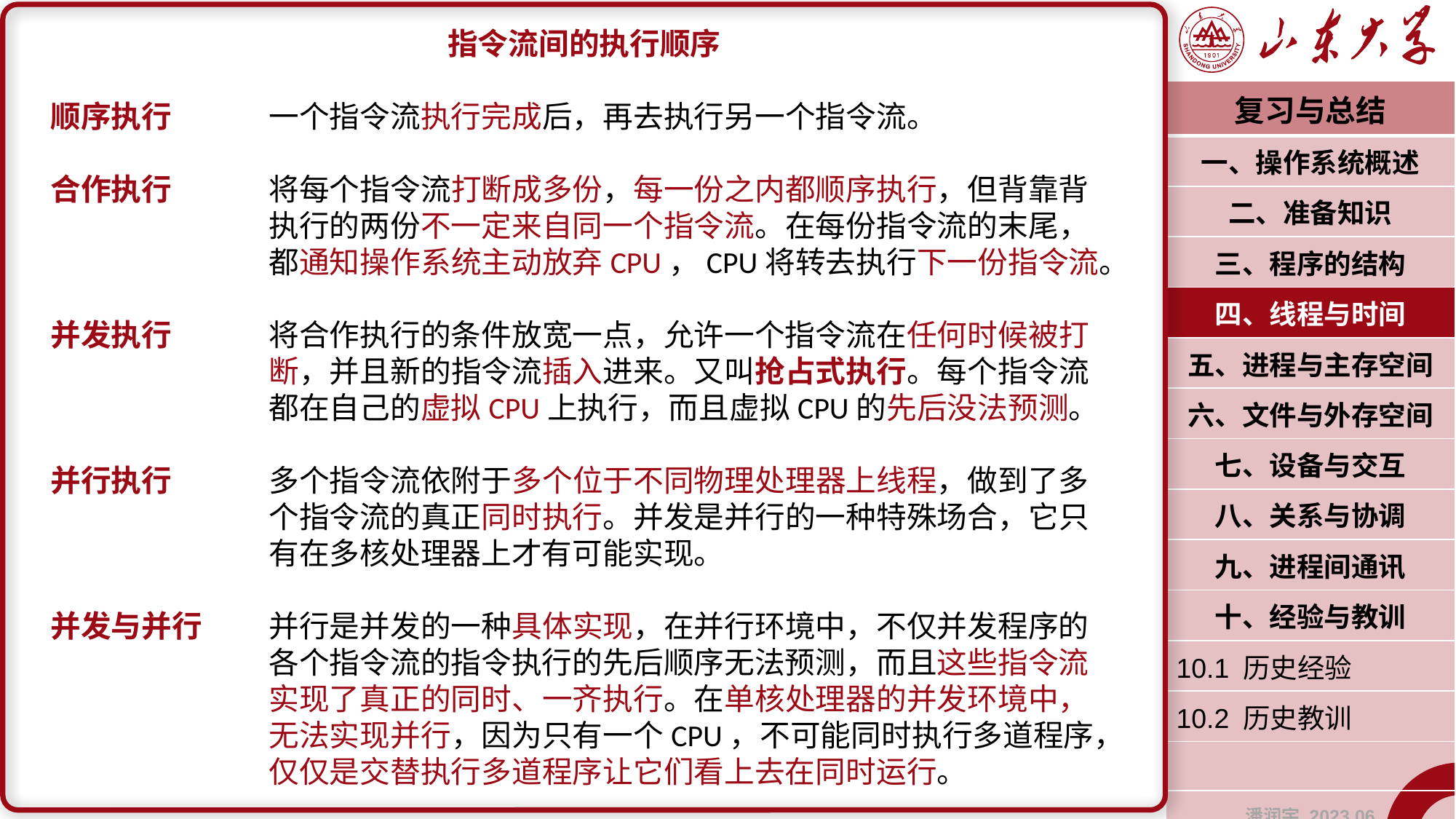

指令流间的执行顺序

顺序执行	一个指令流执行完成后，再去执行另一个指令流。

合作执行	将每个指令流打断成多份，每一份之内都顺序执行，但背靠背		执行的两份不一定来自同一个指令流。在每份指令流的末尾，		都通知操作系统主动放弃CPU，CPU将转去执行下一份指令流。

并发执行	将合作执行的条件放宽一点，允许一个指令流在任何时候被打		断，并且新的指令流插入进来。又叫抢占式执行。每个指令流		都在自己的虚拟CPU上执行，而且虚拟CPU的先后没法预测。

并行执行	多个指令流依附于多个位于不同物理处理器上线程，做到了多		个指令流的真正同时执行。并发是并行的一种特殊场合，它只		有在多核处理器上才有可能实现。

并发与并行	并行是并发的一种具体实现，在并行环境中，不仅并发程序的		各个指令流的指令执行的先后顺序无法预测，而且这些指令流		实现了真正的同时、一齐执行。在单核处理器的并发环境中，		无法实现并行，因为只有一个CPU，不可能同时执行多道程序，		仅仅是交替执行多道程序让它们看上去在同时运行。

| 复习与总结 |
| --- |
| 一、操作系统概述 |
| 二、准备知识 |
| 三、程序的结构 |
| 四、线程与时间 |
| 五、进程与主存空间 |
| 六、文件与外存空间 |
| 七、设备与交互 |
| 八、关系与协调 |
| 九、进程间通讯 |
| 十、经验与教训 |
| 10.1 历史经验 |
| 10.2 历史教训 |
|  |
| 潘润宇 2023.06 |